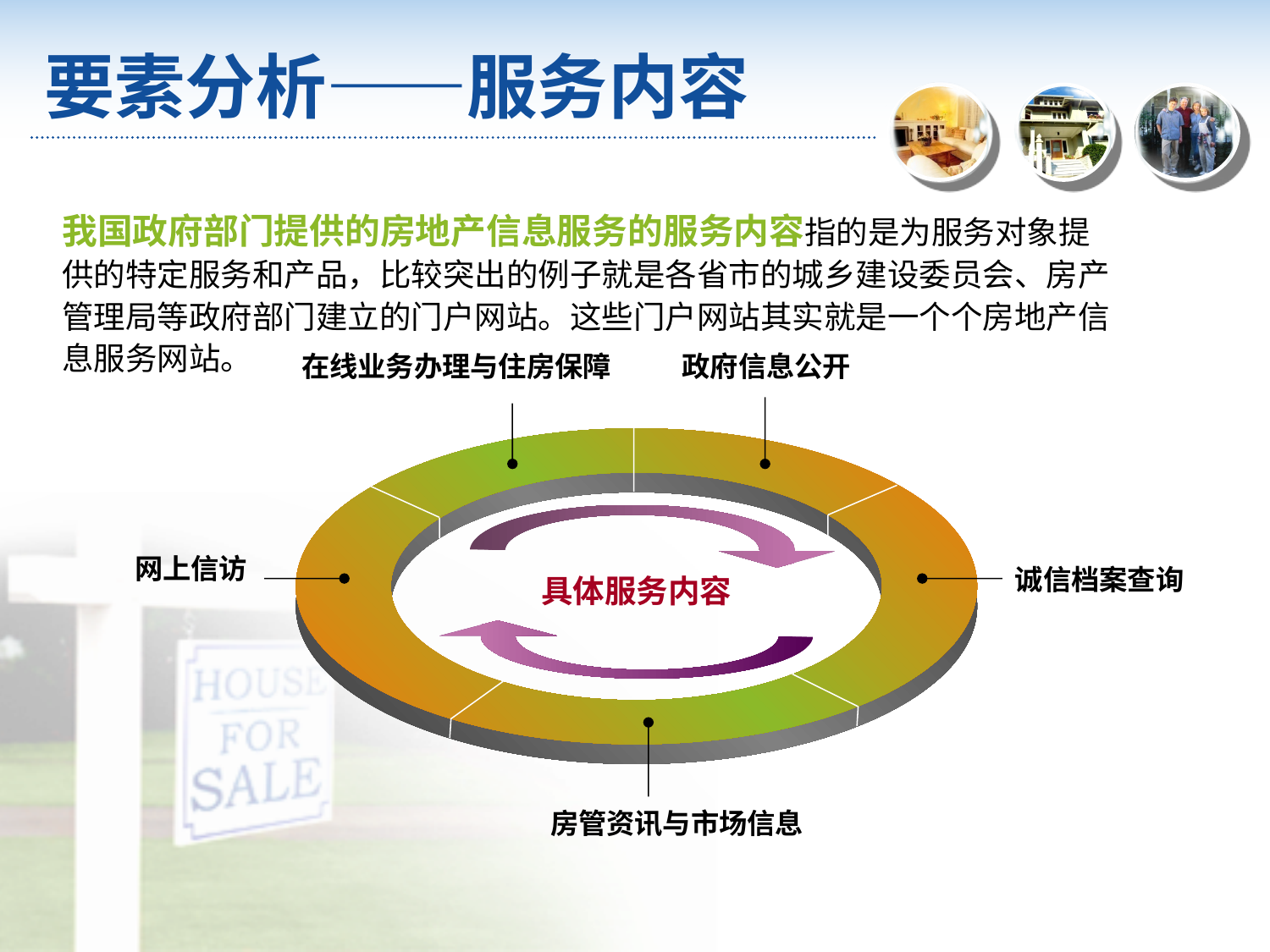

要素分析——服务内容
我国政府部门提供的房地产信息服务的服务内容指的是为服务对象提供的特定服务和产品，比较突出的例子就是各省市的城乡建设委员会、房产管理局等政府部门建立的门户网站。这些门户网站其实就是一个个房地产信息服务网站。
在线业务办理与住房保障
政府信息公开

网上信访
诚信档案查询
具体服务内容

房管资讯与市场信息